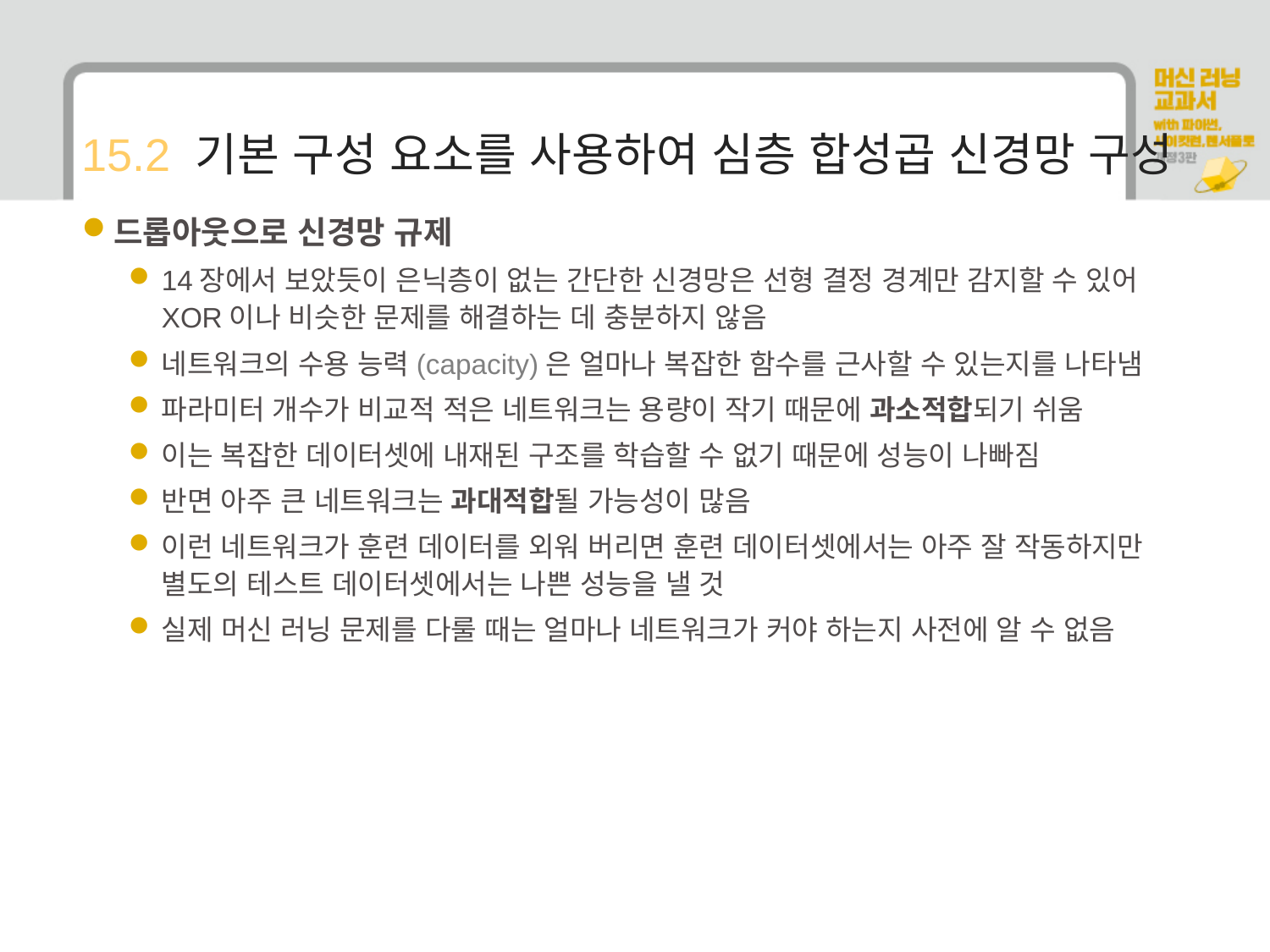

# 15.2 기본 구성 요소를 사용하여 심층 합성곱 신경망 구성
드롭아웃으로 신경망 규제
14장에서 보았듯이 은닉층이 없는 간단한 신경망은 선형 결정 경계만 감지할 수 있어 XOR이나 비슷한 문제를 해결하는 데 충분하지 않음
네트워크의 수용 능력(capacity)은 얼마나 복잡한 함수를 근사할 수 있는지를 나타냄
파라미터 개수가 비교적 적은 네트워크는 용량이 작기 때문에 과소적합되기 쉬움
이는 복잡한 데이터셋에 내재된 구조를 학습할 수 없기 때문에 성능이 나빠짐
반면 아주 큰 네트워크는 과대적합될 가능성이 많음
이런 네트워크가 훈련 데이터를 외워 버리면 훈련 데이터셋에서는 아주 잘 작동하지만 별도의 테스트 데이터셋에서는 나쁜 성능을 낼 것
실제 머신 러닝 문제를 다룰 때는 얼마나 네트워크가 커야 하는지 사전에 알 수 없음